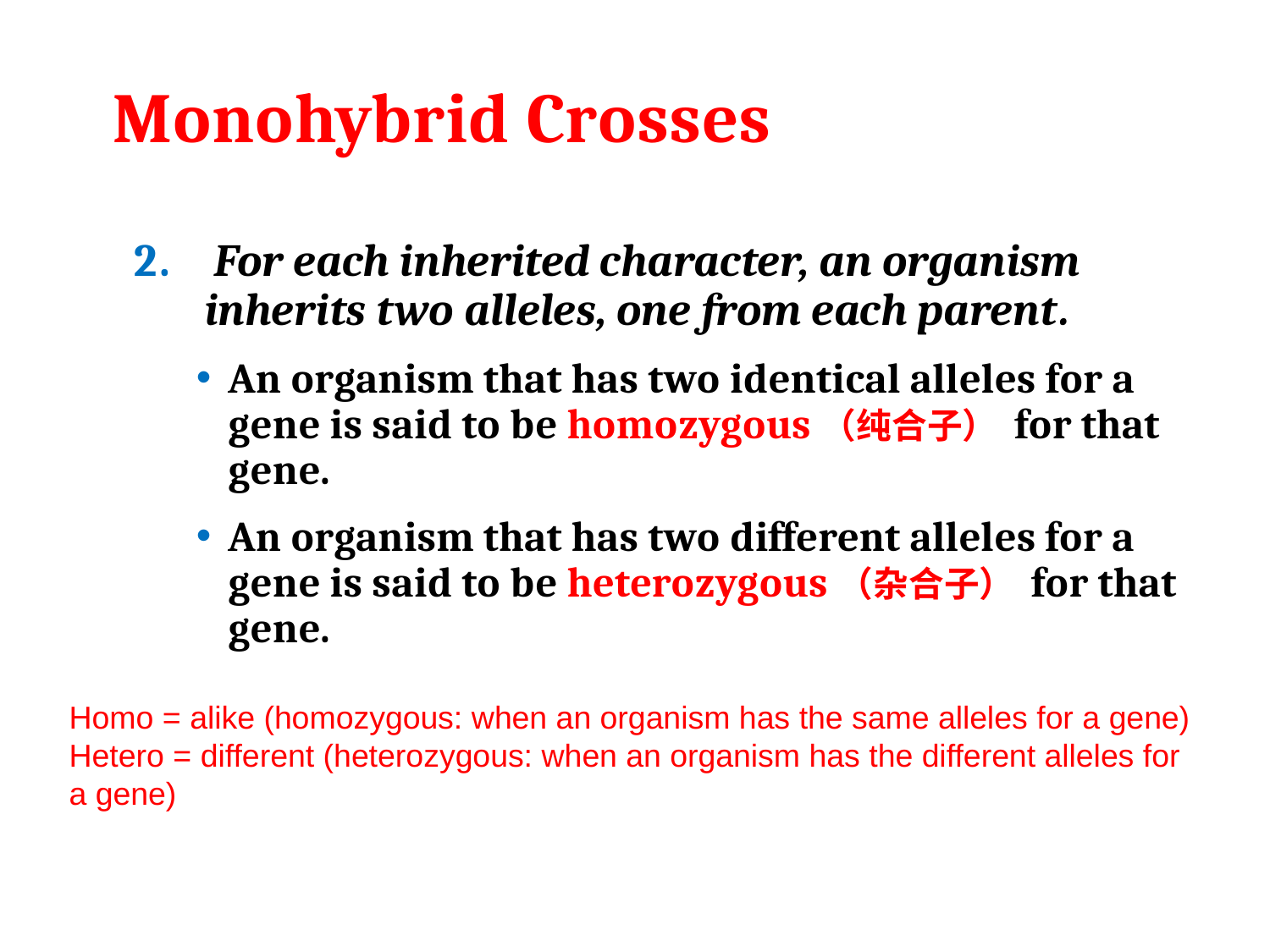

# Monohybrid Crosses
 For each inherited character, an organism inherits two alleles, one from each parent.
An organism that has two identical alleles for a gene is said to be homozygous（纯合子） for that gene.
An organism that has two different alleles for a gene is said to be heterozygous（杂合子） for that gene.
Homo = alike (homozygous: when an organism has the same alleles for a gene)
Hetero = different (heterozygous: when an organism has the different alleles for a gene)